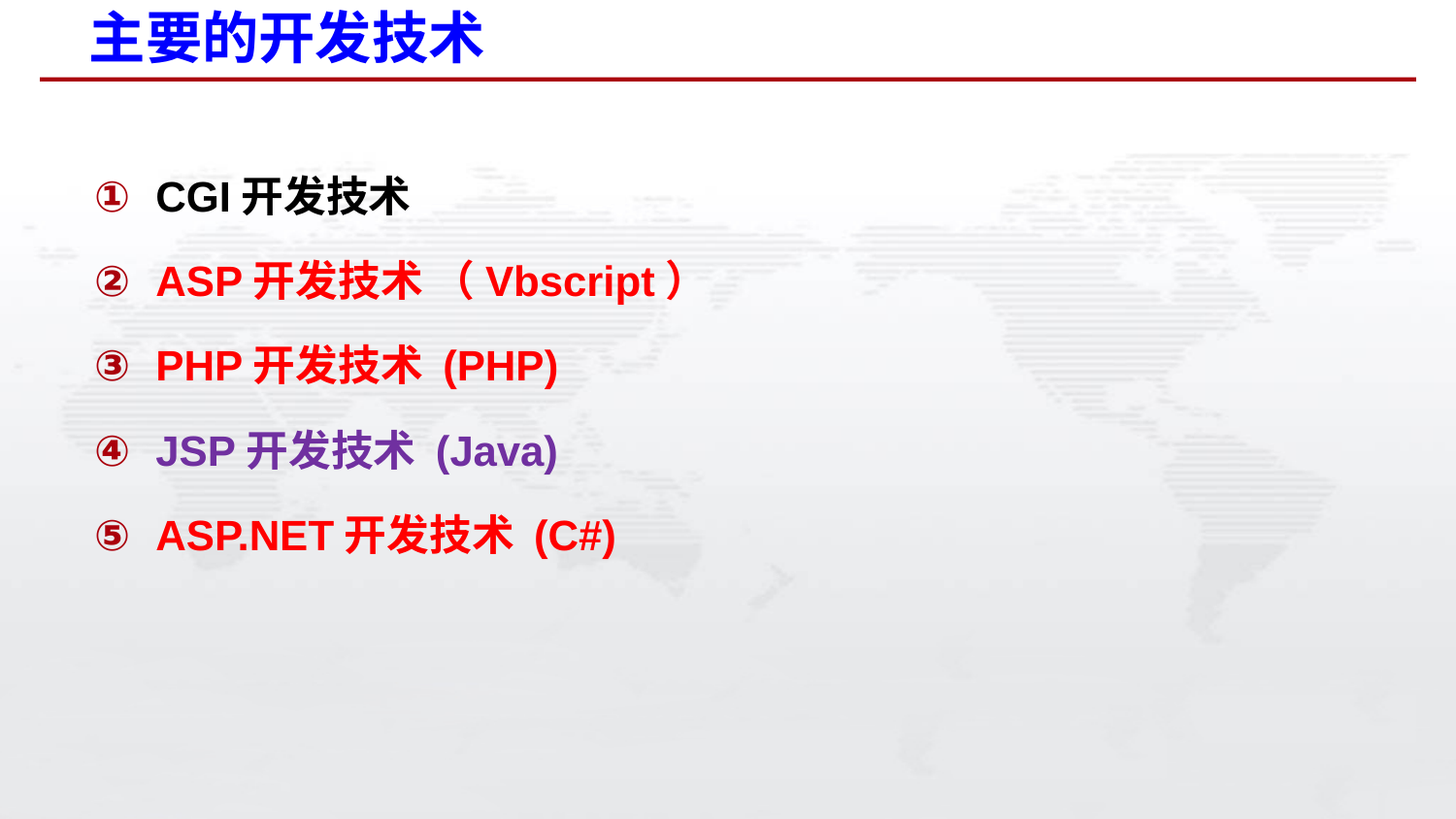

# 主要的开发技术
CGI开发技术
ASP开发技术 （Vbscript）
PHP开发技术 (PHP)
JSP开发技术 (Java)
ASP.NET开发技术 (C#)